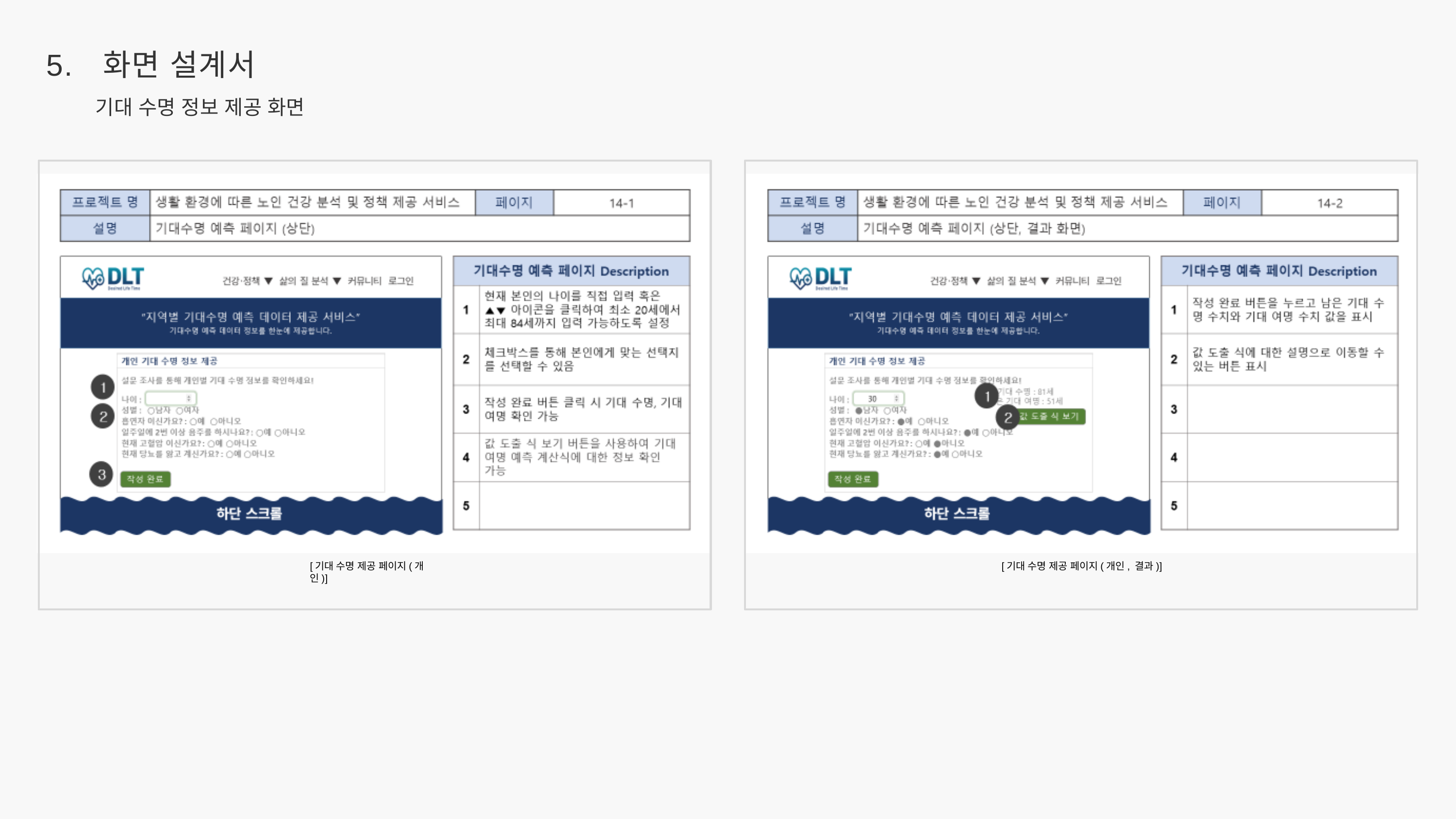

5.
화면 설계서
기대 수명 정보 제공 화면

[기대 수명 제공 페이지(개인, 결과)]
[기대 수명 제공 페이지(개인)]